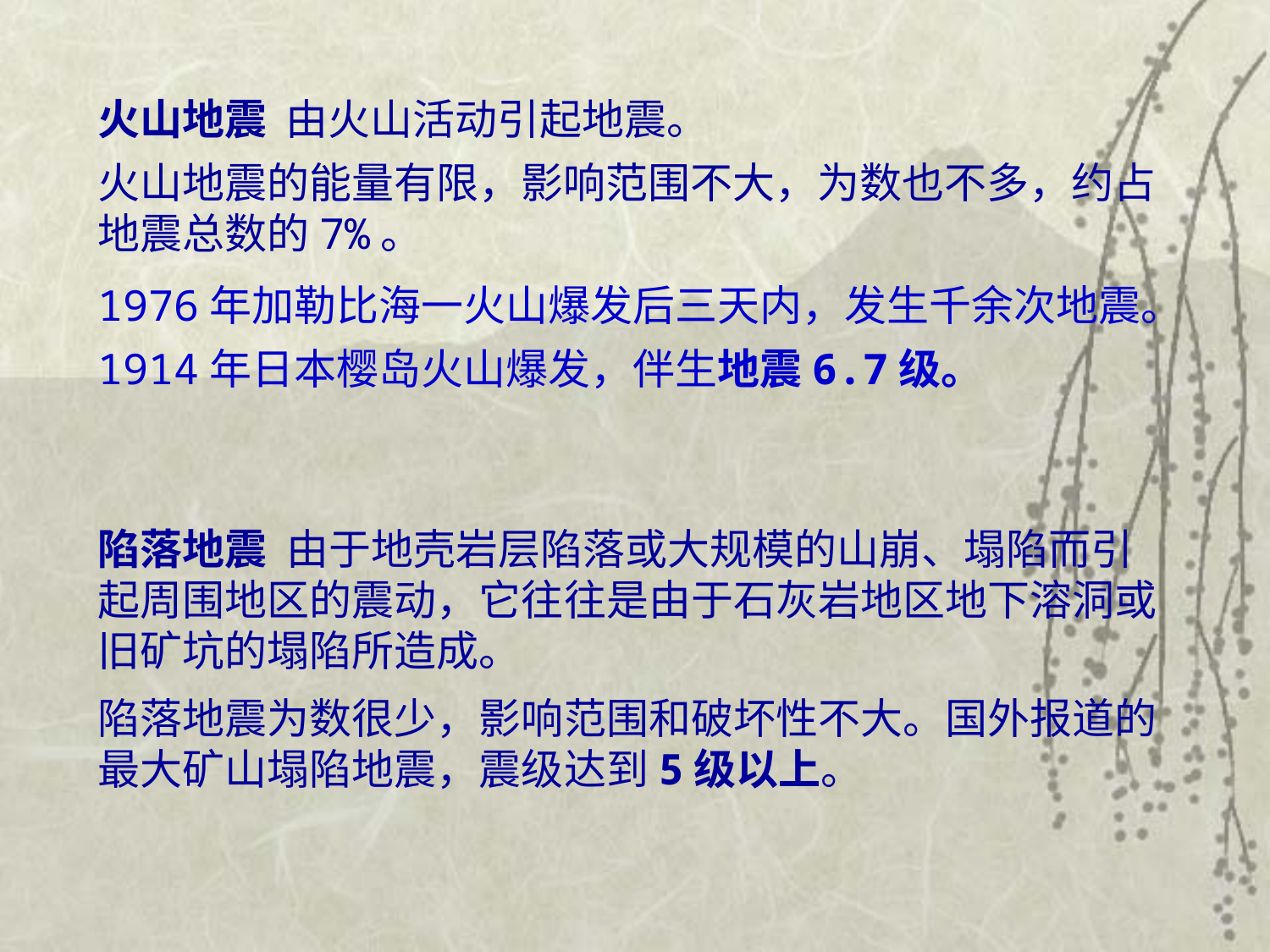

火山地震  由火山活动引起地震。
火山地震的能量有限，影响范围不大，为数也不多，约占地震总数的7%。
1976年加勒比海一火山爆发后三天内，发生千余次地震。
1914年日本樱岛火山爆发，伴生地震6.7级。
陷落地震  由于地壳岩层陷落或大规模的山崩、塌陷而引起周围地区的震动，它往往是由于石灰岩地区地下溶洞或旧矿坑的塌陷所造成。
陷落地震为数很少，影响范围和破坏性不大。国外报道的最大矿山塌陷地震，震级达到5级以上。